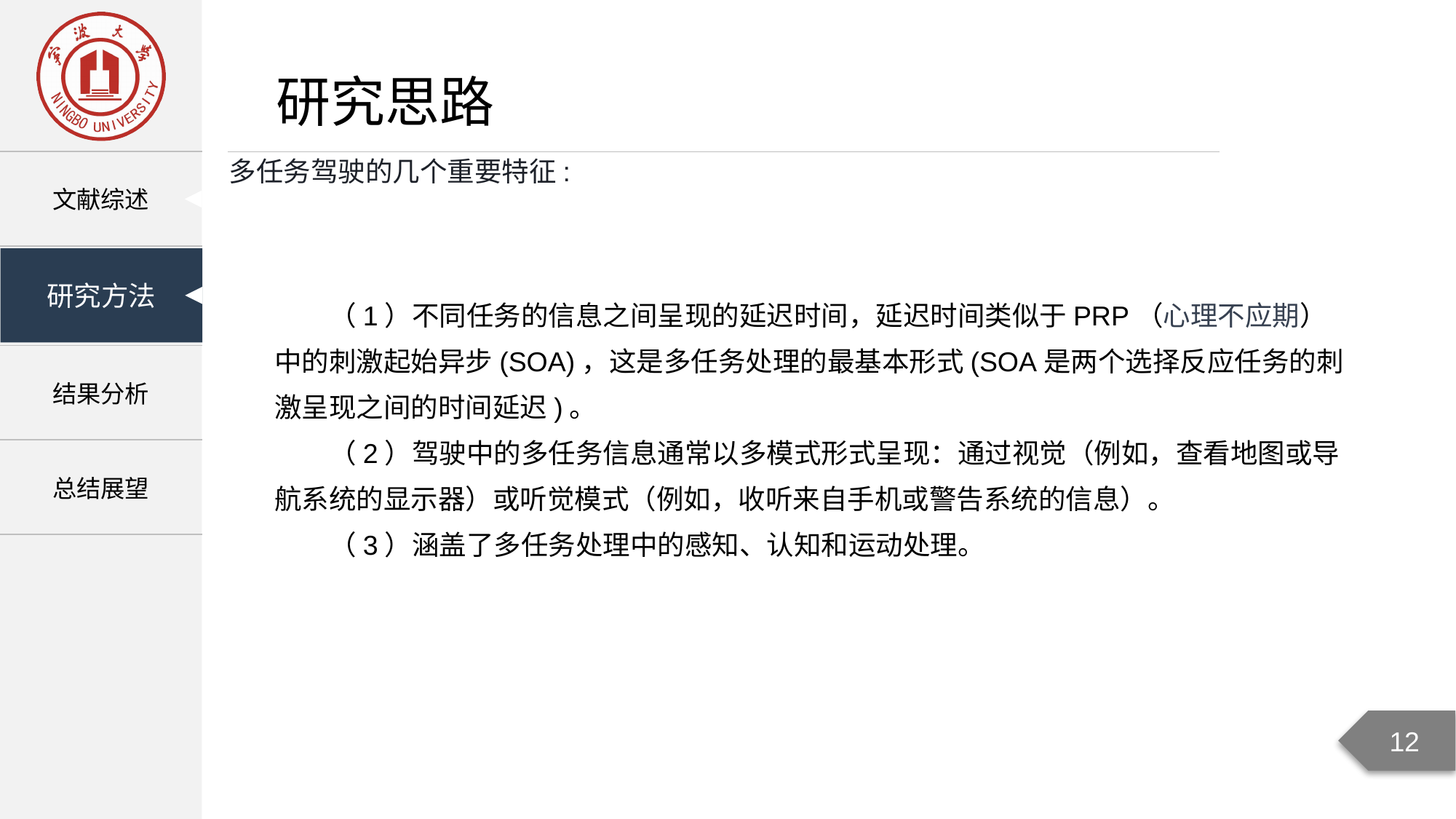

研究思路
多任务驾驶的几个重要特征:
（1）不同任务的信息之间呈现的延迟时间，延迟时间类似于PRP（心理不应期）中的刺激起始异步(SOA)，这是多任务处理的最基本形式(SOA是两个选择反应任务的刺激呈现之间的时间延迟)。
（2）驾驶中的多任务信息通常以多模式形式呈现：通过视觉（例如，查看地图或导航系统的显示器）或听觉模式（例如，收听来自手机或警告系统的信息）。
（3）涵盖了多任务处理中的感知、认知和运动处理。